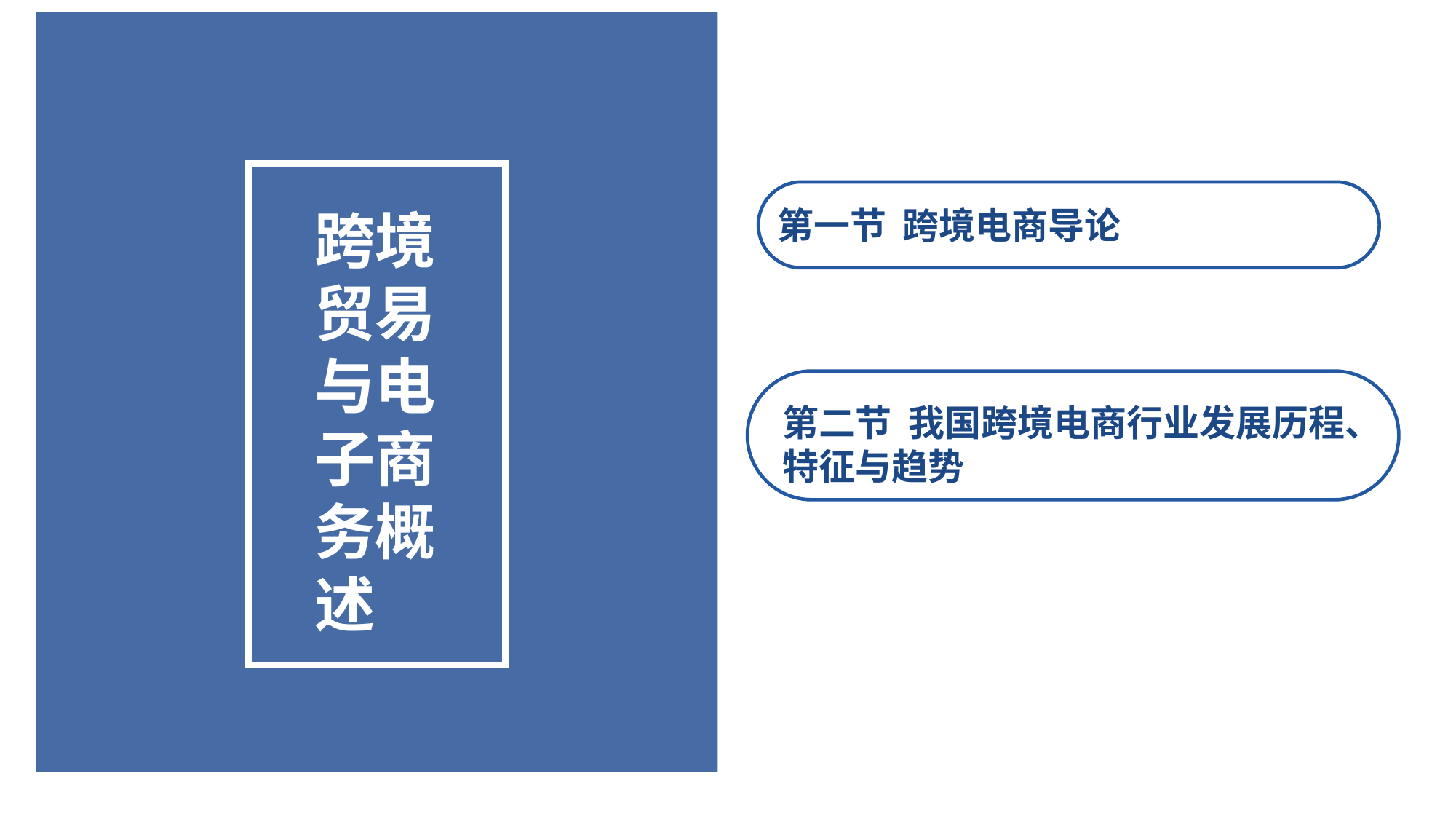

跨境贸易与电子商务概述

第一节  跨境电商导论

第二节  我国跨境电商行业发展历程、特征与趋势